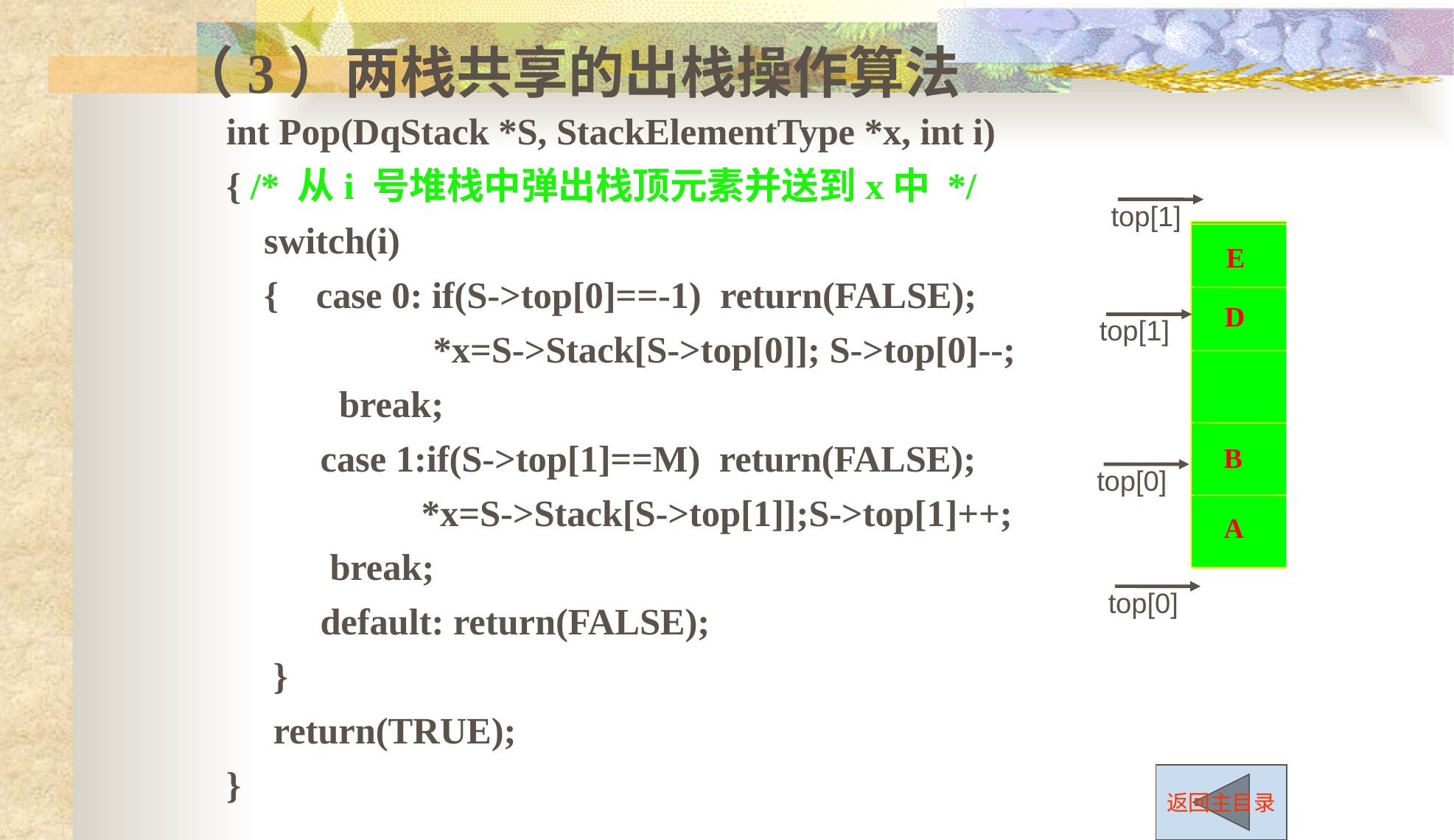

（3）两栈共享的出栈操作算法

int Pop(DqStack *S, StackElementType *x, int i)
{ /* 从i 号堆栈中弹出栈顶元素并送到x中 */
    switch(i)
    {    case 0: if(S->top[0]==-1)  return(FALSE);
                      *x=S->Stack[S->top[0]]; S->top[0]--;
            break;
          case 1:if(S->top[1]==M)  return(FALSE);
	         *x=S->Stack[S->top[1]];S->top[1]++;
           break;
          default: return(FALSE);
     }
     return(TRUE);
}
top[1]

top[0]

A
E
D
B
top[1]

top[0]

返回主目录